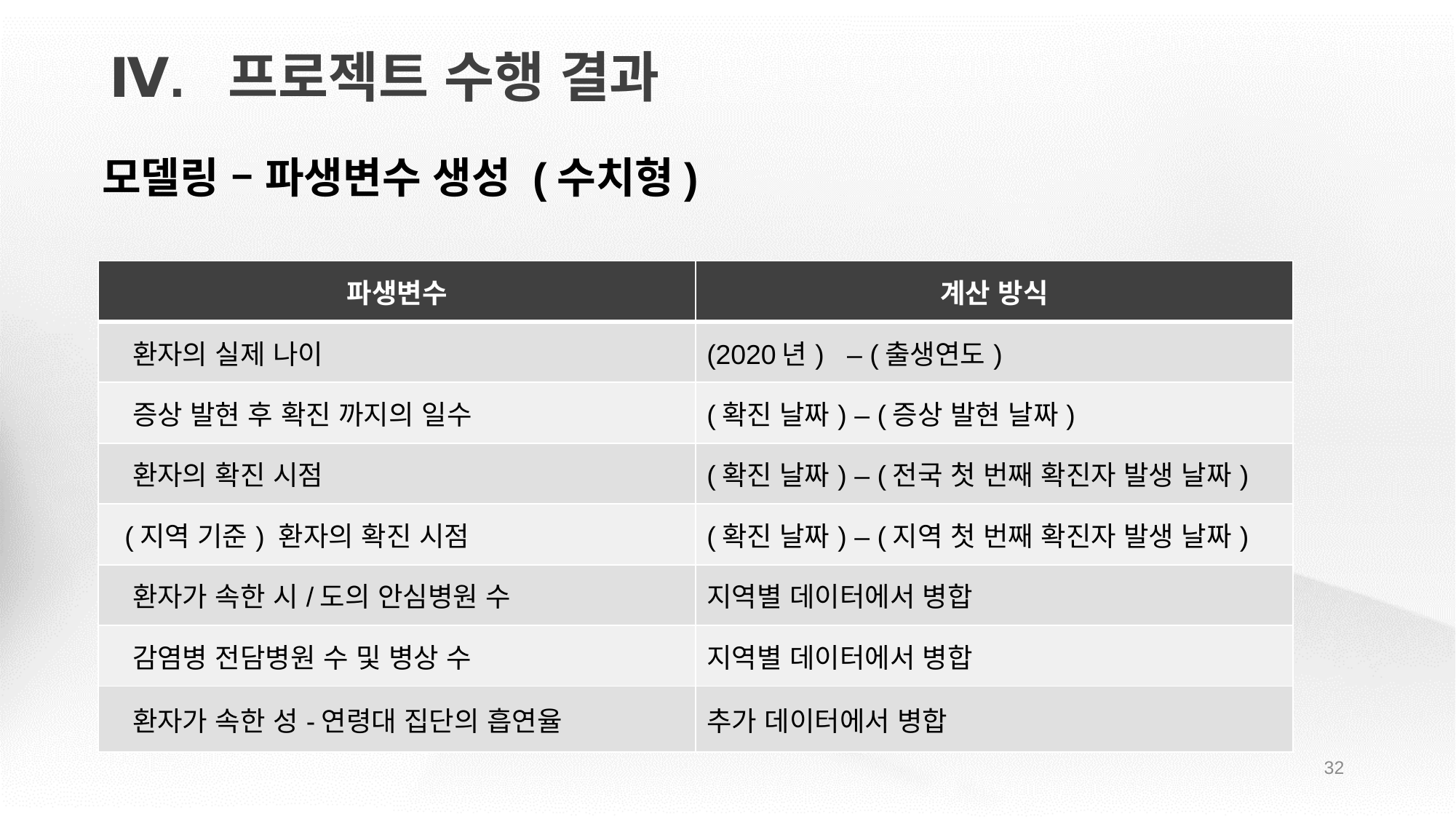

Ⅳ.  프로젝트 수행 결과
모델링 – 파생변수 생성 (수치형)
| 파생변수 | 계산 방식 |
| --- | --- |
| 환자의 실제 나이 | (2020년) – (출생연도) |
| 증상 발현 후 확진 까지의 일수 | (확진 날짜) – (증상 발현 날짜) |
| 환자의 확진 시점 | (확진 날짜) – (전국 첫 번째 확진자 발생 날짜) |
| (지역 기준) 환자의 확진 시점 | (확진 날짜) – (지역 첫 번째 확진자 발생 날짜) |
| 환자가 속한 시/도의 안심병원 수 | 지역별 데이터에서 병합 |
| 감염병 전담병원 수 및 병상 수 | 지역별 데이터에서 병합 |
| 환자가 속한 성-연령대 집단의 흡연율 | 추가 데이터에서 병합 |
32